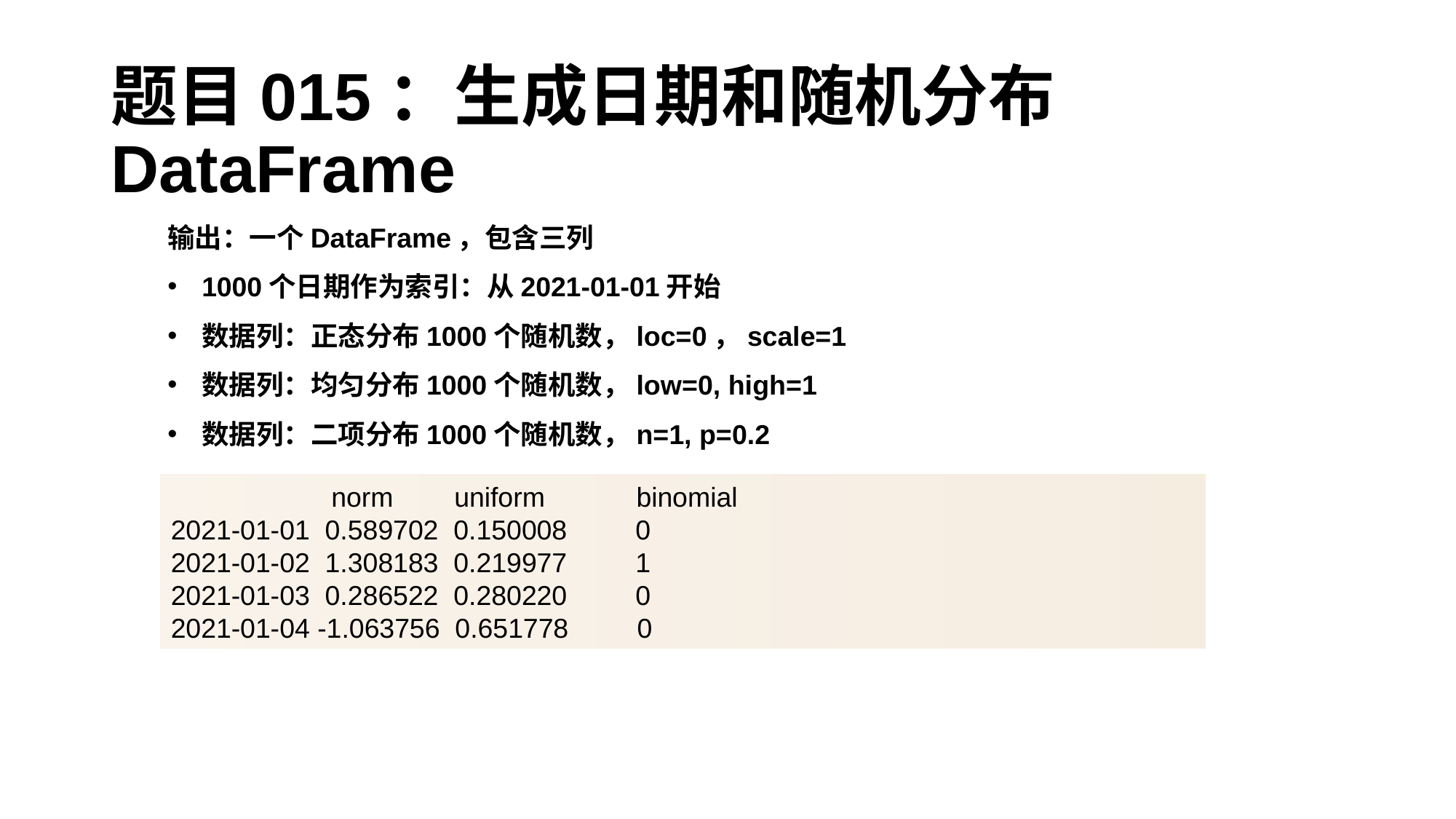

# 题目015：生成日期和随机分布DataFrame
输出：一个DataFrame，包含三列
1000个日期作为索引：从2021-01-01开始
数据列：正态分布1000个随机数，loc=0，scale=1
数据列：均匀分布1000个随机数，low=0, high=1
数据列：二项分布1000个随机数，n=1, p=0.2
                     norm        uniform            binomial
2021-01-01  0.589702  0.150008         0
2021-01-02  1.308183  0.219977         1
2021-01-03  0.286522  0.280220         0
2021-01-04 -1.063756  0.651778         0